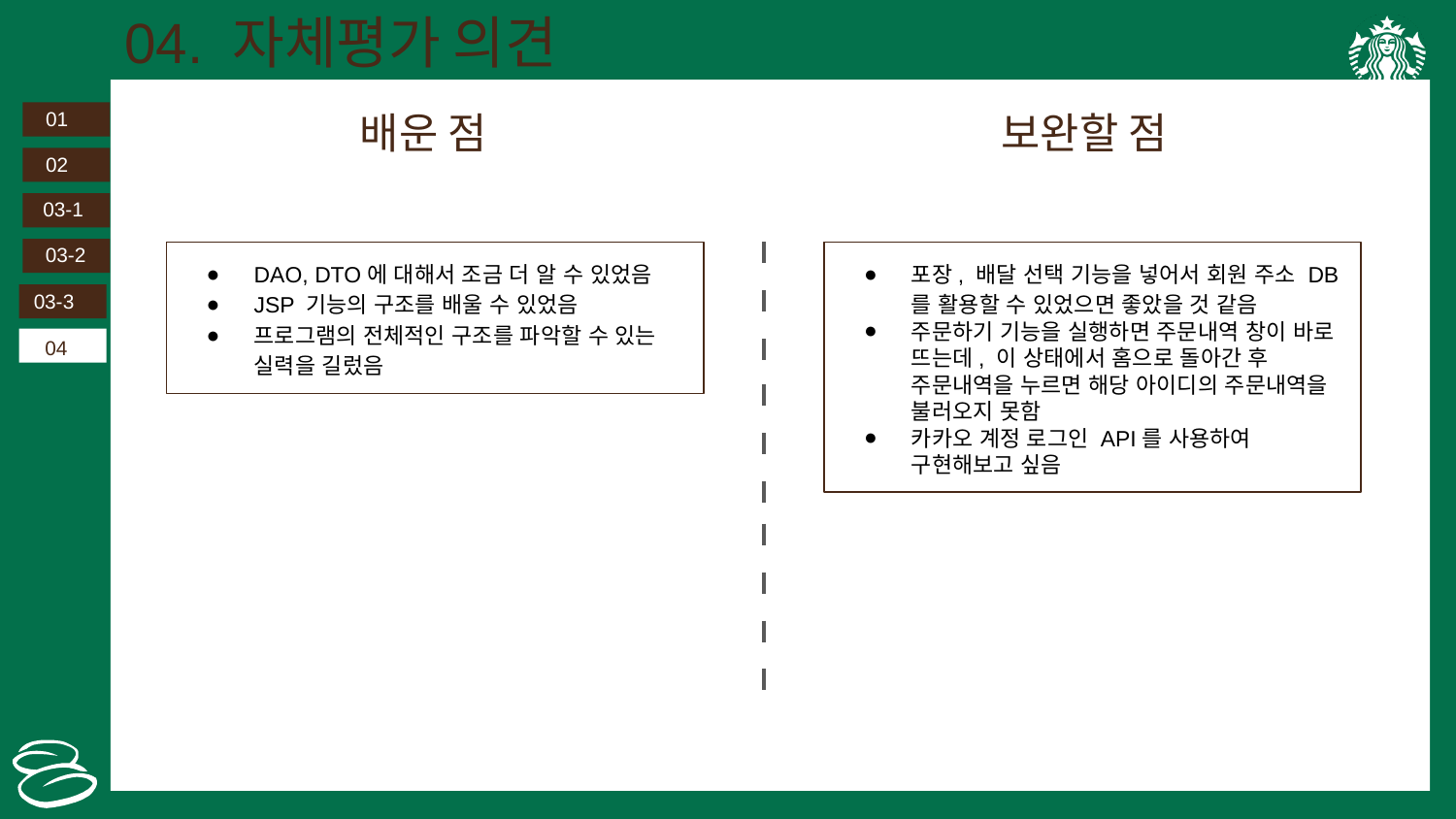

04. 자체평가 의견
01

02

03-1

03-2

03-3

04

배운 점
보완할 점
DAO, DTO에 대해서 조금 더 알 수 있었음
JSP 기능의 구조를 배울 수 있었음
프로그램의 전체적인 구조를 파악할 수 있는 실력을 길렀음
포장, 배달 선택 기능을 넣어서 회원 주소 DB를 활용할 수 있었으면 좋았을 것 같음
주문하기 기능을 실행하면 주문내역 창이 바로 뜨는데, 이 상태에서 홈으로 돌아간 후 주문내역을 누르면 해당 아이디의 주문내역을 불러오지 못함
카카오 계정 로그인 API를 사용하여 구현해보고 싶음